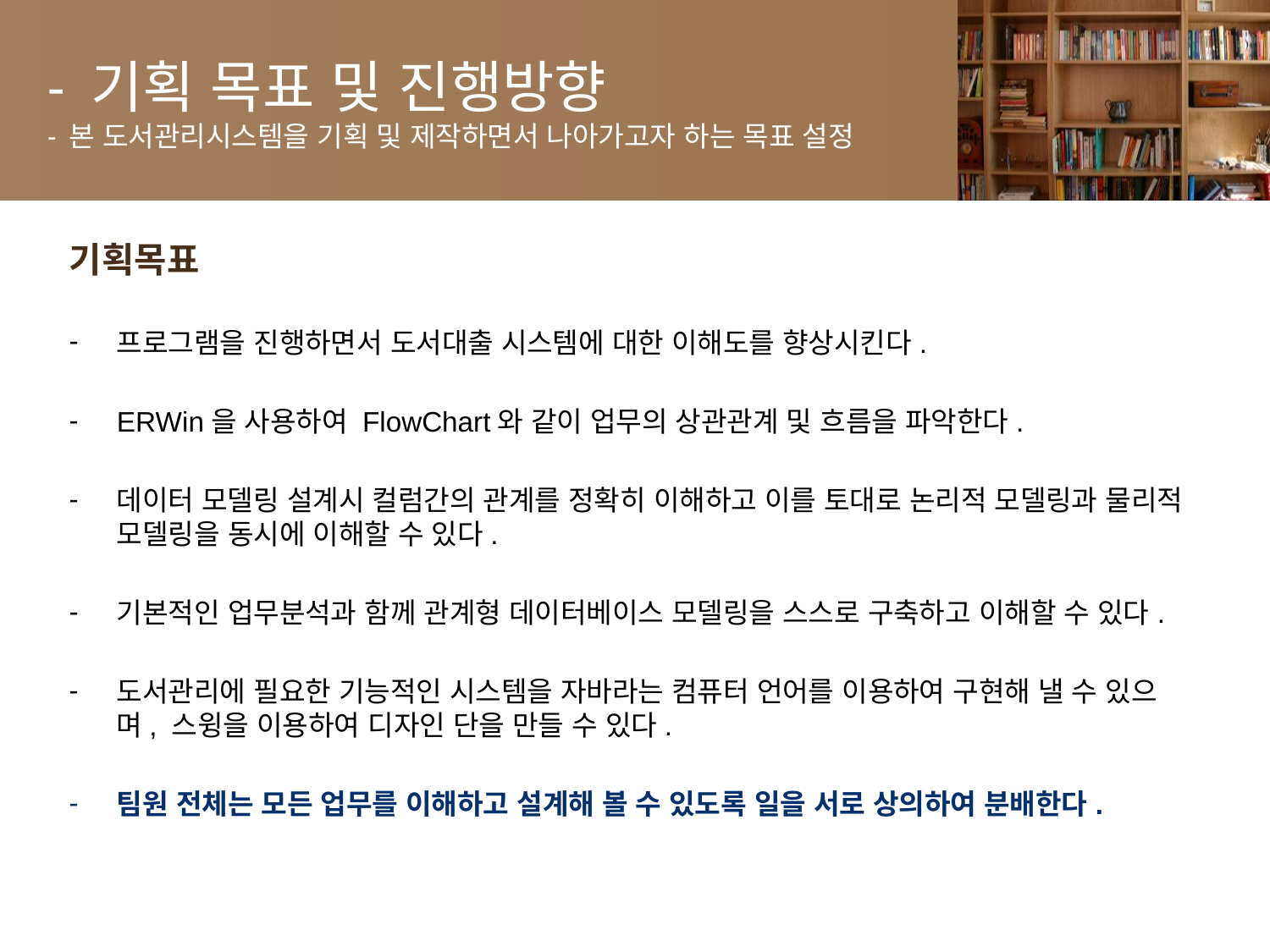

# - 기획 목표 및 진행방향 - 본 도서관리시스템을 기획 및 제작하면서 나아가고자 하는 목표 설정
기획목표

프로그램을 진행하면서 도서대출 시스템에 대한 이해도를 향상시킨다.

ERWin을 사용하여 FlowChart와 같이 업무의 상관관계 및 흐름을 파악한다.

데이터 모델링 설계시 컬럼간의 관계를 정확히 이해하고 이를 토대로 논리적 모델링과 물리적 모델링을 동시에 이해할 수 있다.

기본적인 업무분석과 함께 관계형 데이터베이스 모델링을 스스로 구축하고 이해할 수 있다.

도서관리에 필요한 기능적인 시스템을 자바라는 컴퓨터 언어를 이용하여 구현해 낼 수 있으며, 스윙을 이용하여 디자인 단을 만들 수 있다.

팀원 전체는 모든 업무를 이해하고 설계해 볼 수 있도록 일을 서로 상의하여 분배한다.